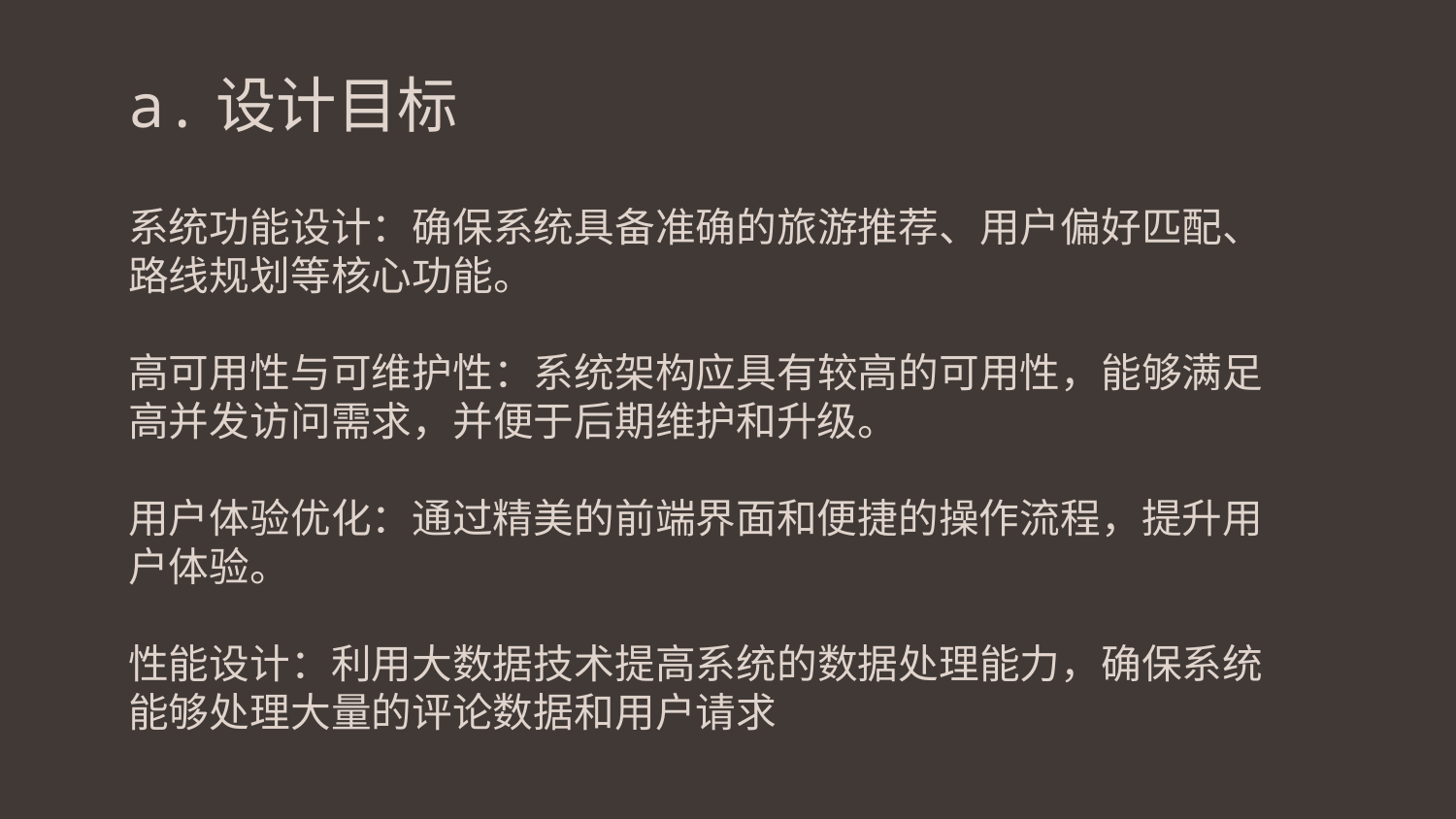

# a.设计目标
系统功能设计：确保系统具备准确的旅游推荐、用户偏好匹配、路线规划等核心功能。

高可用性与可维护性：系统架构应具有较高的可用性，能够满足高并发访问需求，并便于后期维护和升级。

用户体验优化：通过精美的前端界面和便捷的操作流程，提升用户体验。

性能设计：利用大数据技术提高系统的数据处理能力，确保系统能够处理大量的评论数据和用户请求